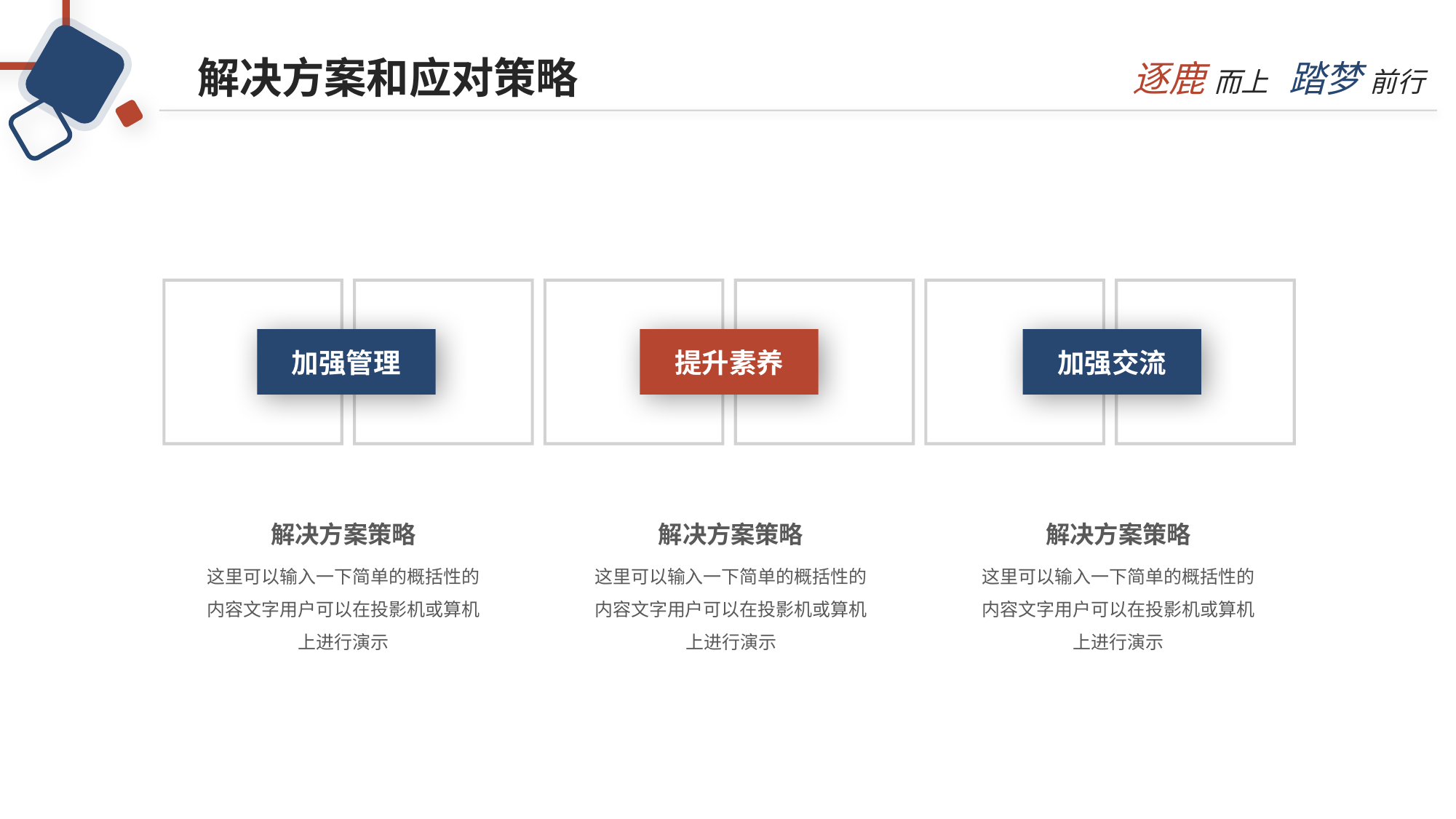

解决方案和应对策略

加强管理
提升素养
加强交流
解决方案策略
这里可以输入一下简单的概括性的内容文字用户可以在投影机或算机上进行演示
解决方案策略
这里可以输入一下简单的概括性的内容文字用户可以在投影机或算机上进行演示
解决方案策略
这里可以输入一下简单的概括性的内容文字用户可以在投影机或算机上进行演示